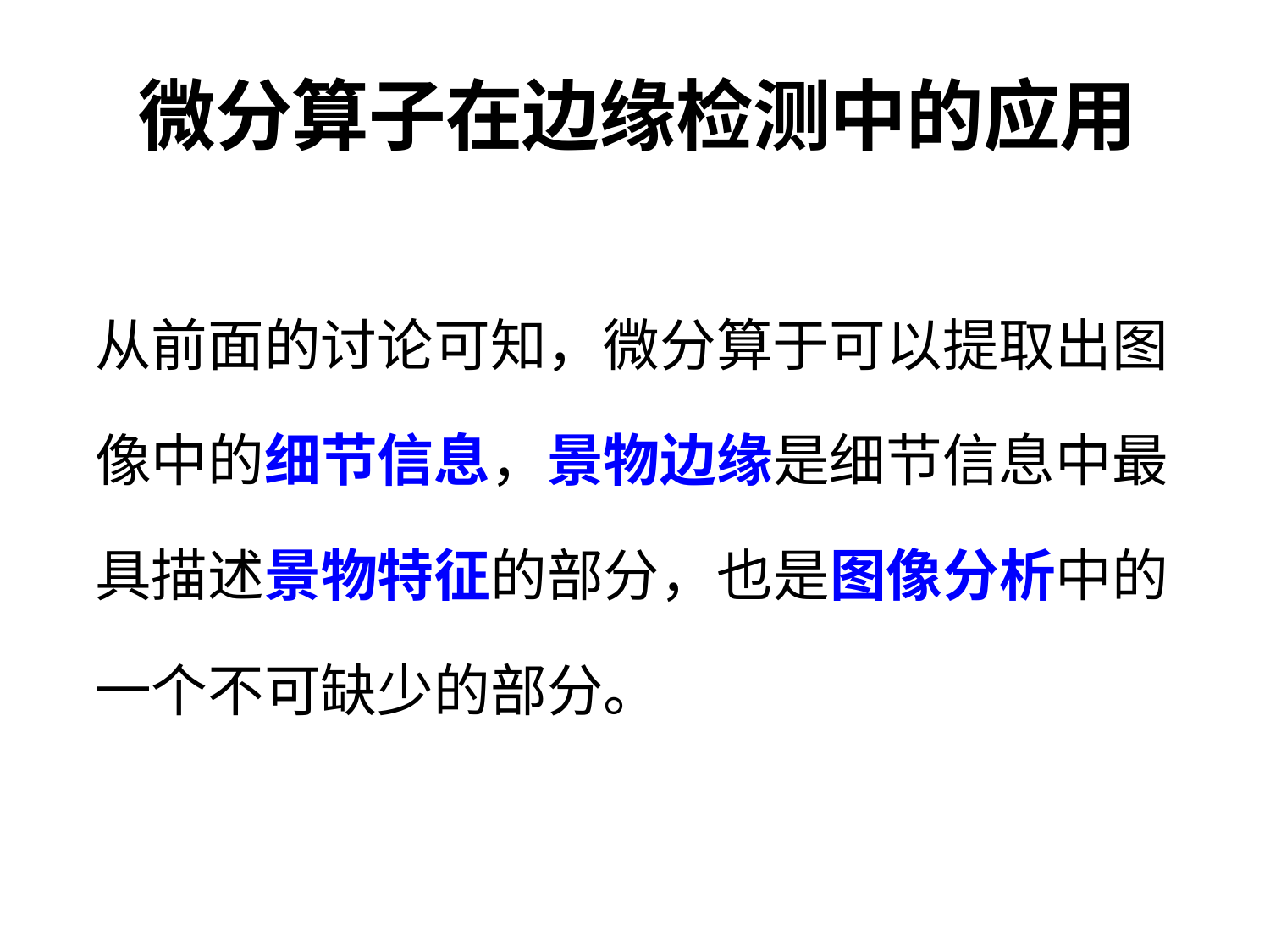

# 微分算子在边缘检测中的应用
从前面的讨论可知，微分算于可以提取出图像中的细节信息，景物边缘是细节信息中最具描述景物特征的部分，也是图像分析中的一个不可缺少的部分。